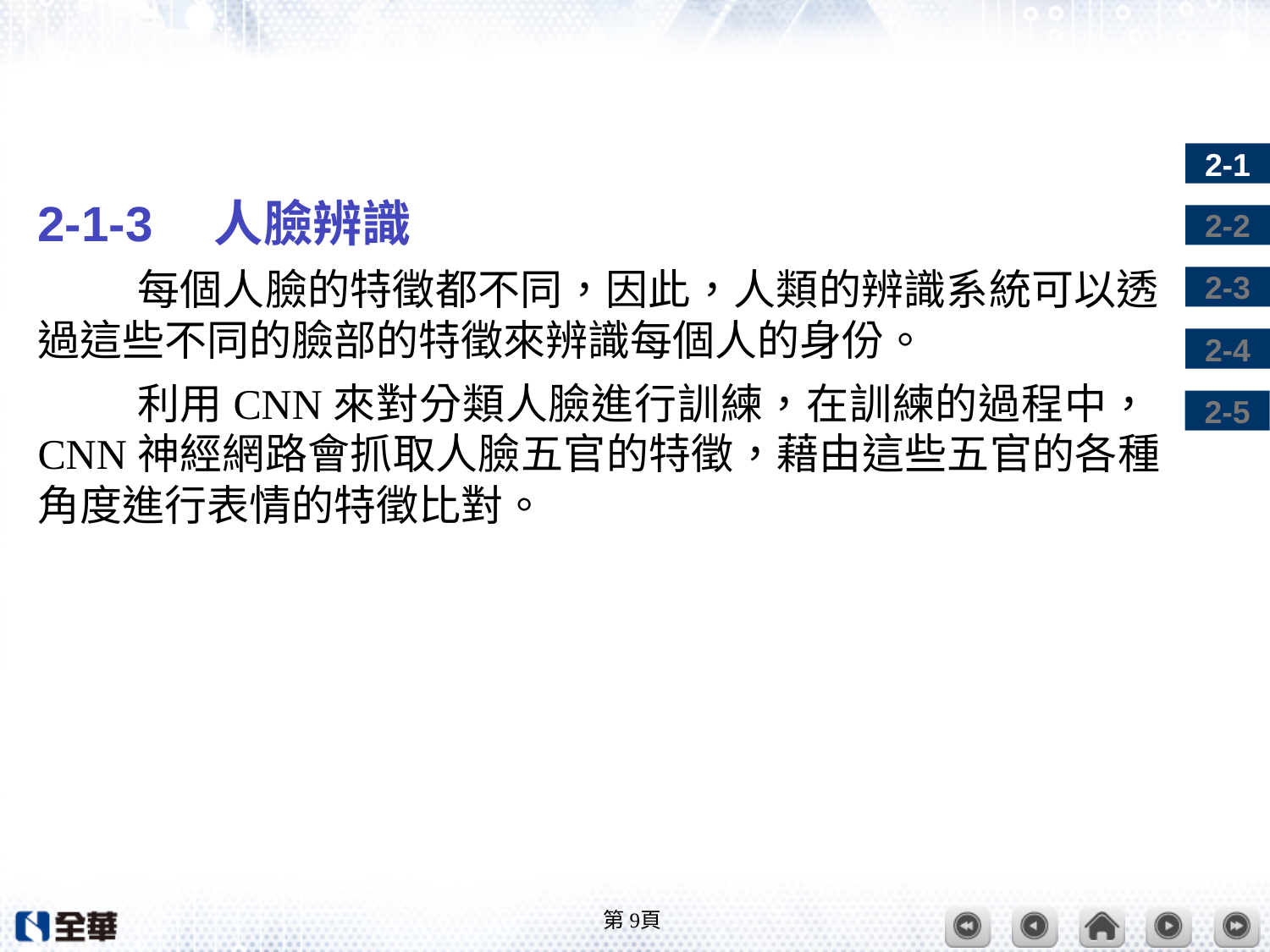

#
2-1-3　人臉辨識
每個人臉的特徵都不同，因此，人類的辨識系統可以透過這些不同的臉部的特徵來辨識每個人的身份。
利用CNN來對分類人臉進行訓練，在訓練的過程中，CNN神經網路會抓取人臉五官的特徵，藉由這些五官的各種角度進行表情的特徵比對。